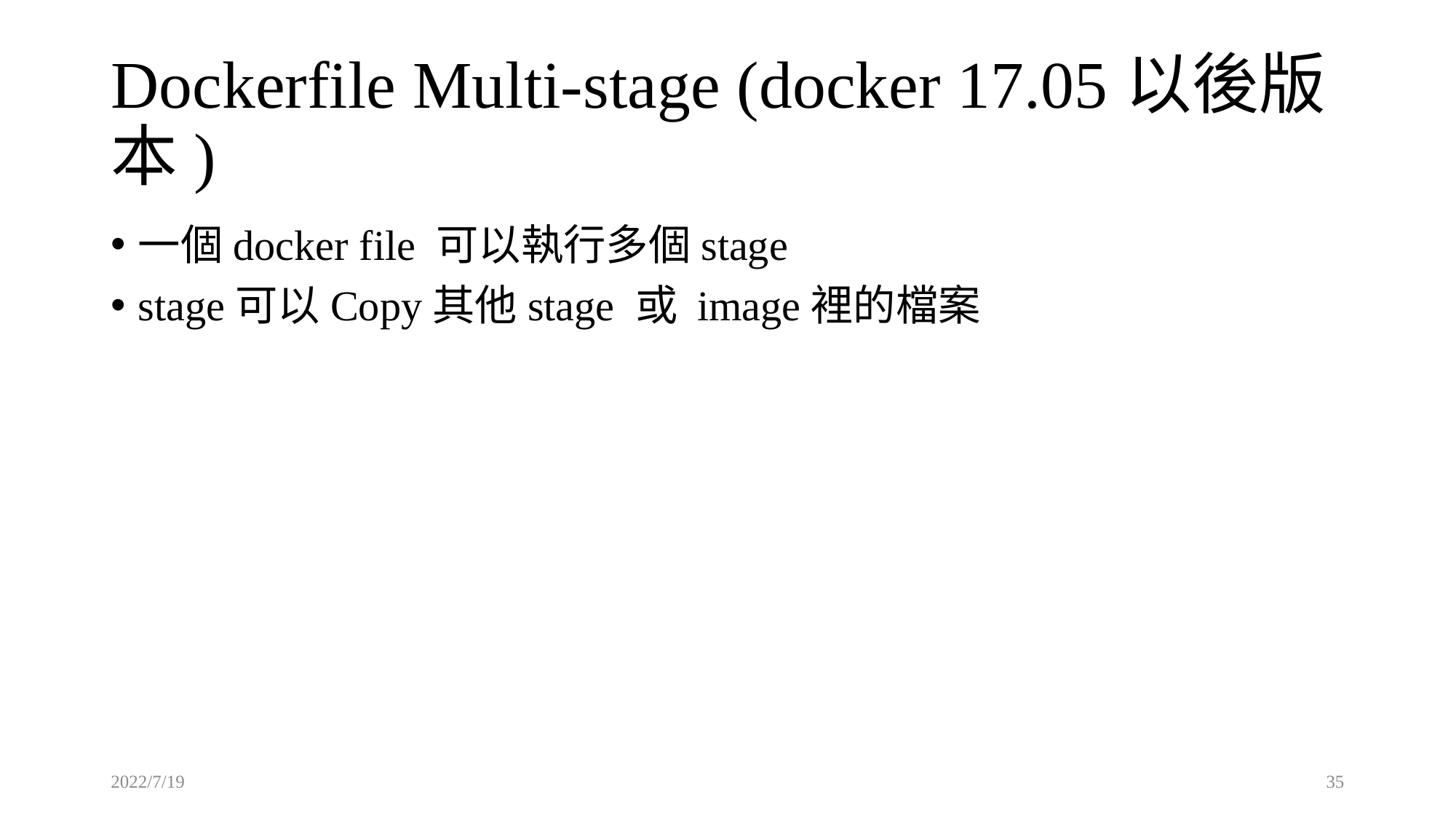

# Dockerfile Multi-stage (docker 17.05以後版本)
一個docker file 可以執行多個stage
stage可以Copy其他stage 或 image裡的檔案
2022/7/19
35